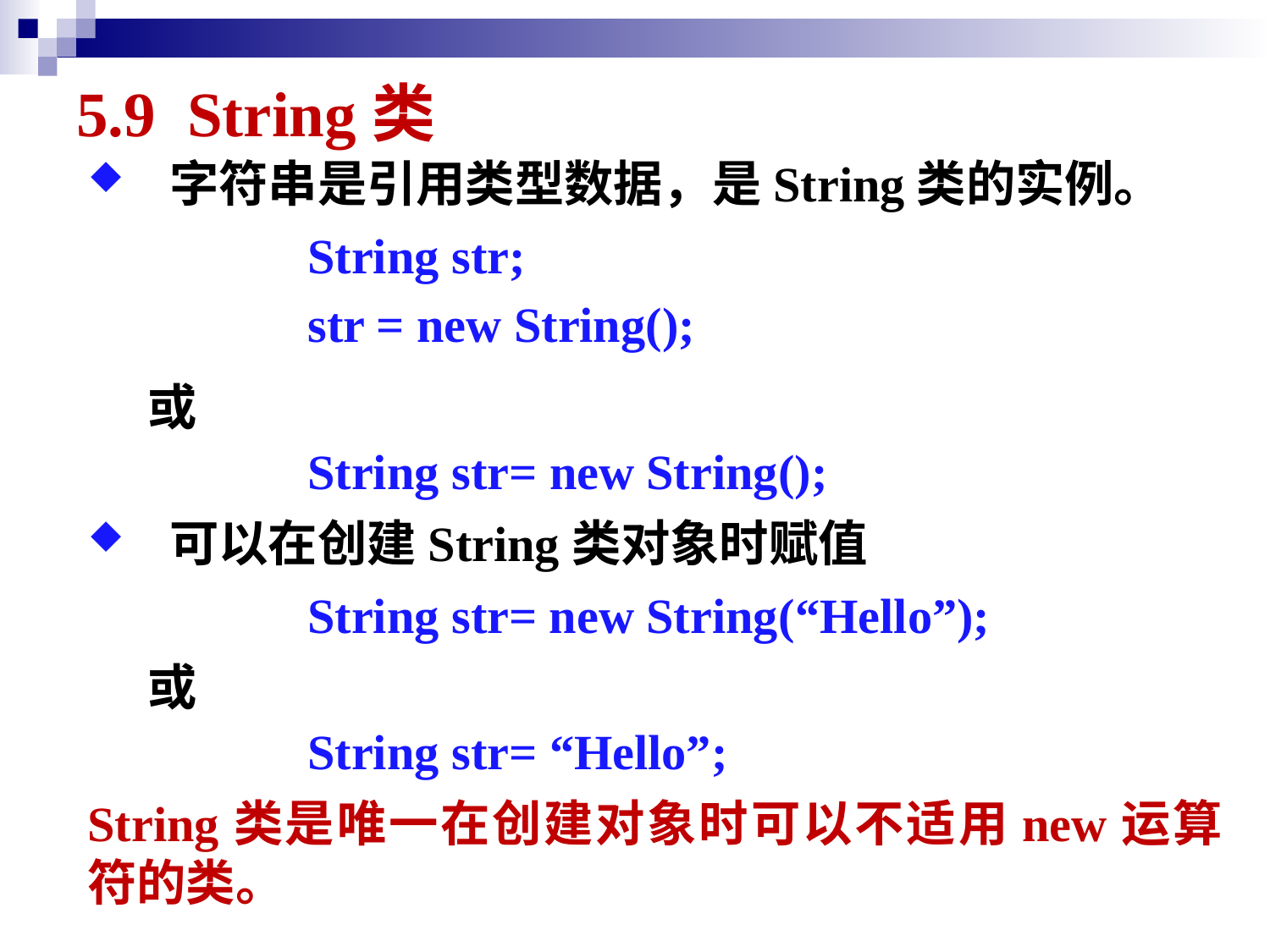

# 5.9  String类
  字符串是引用类型数据，是String类的实例。

String str;
str = new String();
或
String str= new String();
  可以在创建String类对象时赋值

String str= new String(“Hello”);
或
String str= “Hello”;
String类是唯一在创建对象时可以不适用new运算符的类。